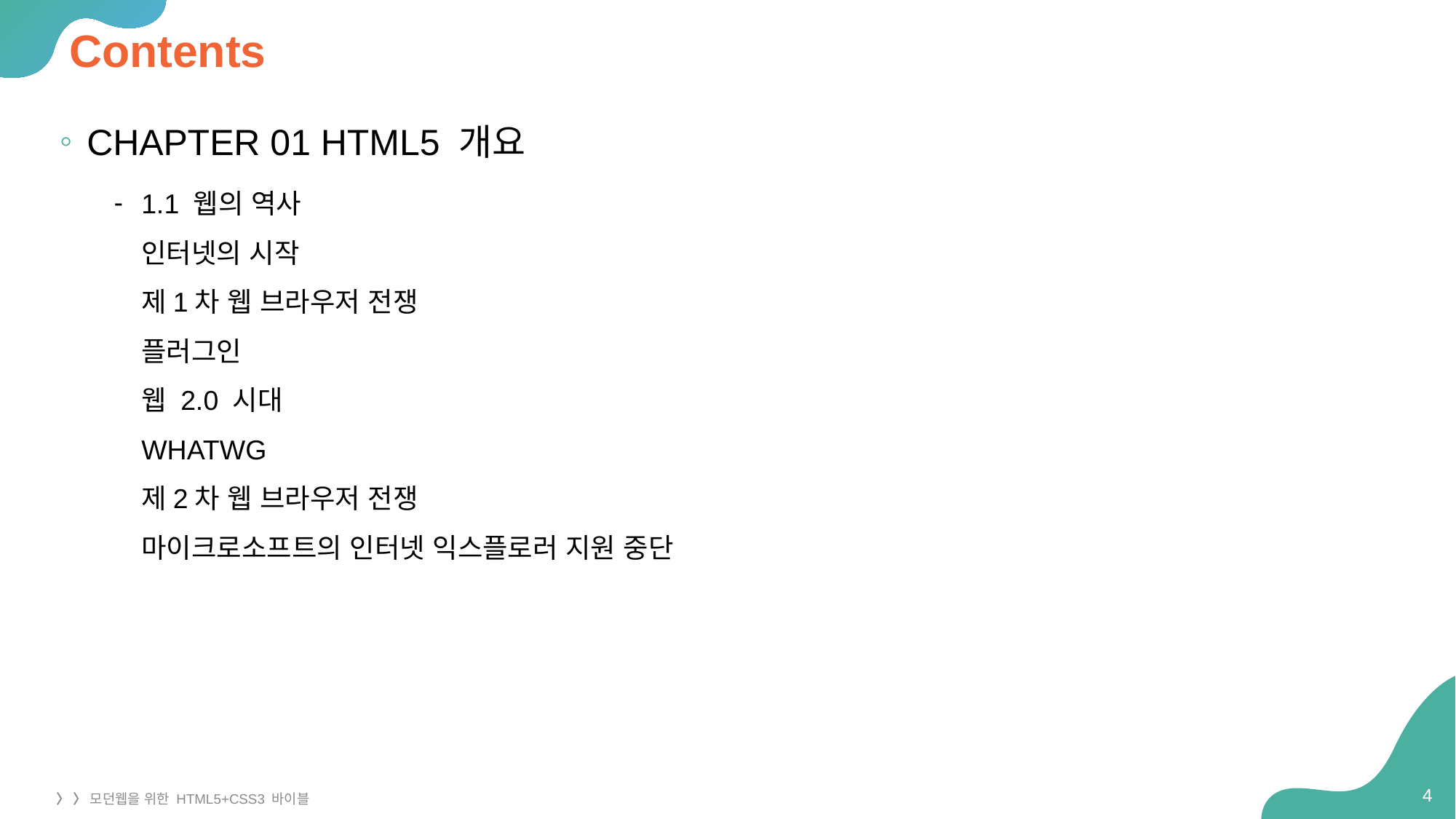

# Contents
CHAPTER 01 HTML5 개요
1.1 웹의 역사
인터넷의 시작
제1차 웹 브라우저 전쟁
플러그인
웹 2.0 시대
WHATWG
제2차 웹 브라우저 전쟁
마이크로소프트의 인터넷 익스플로러 지원 중단

4
〉 〉 모던웹을 위한 HTML5+CSS3 바이블